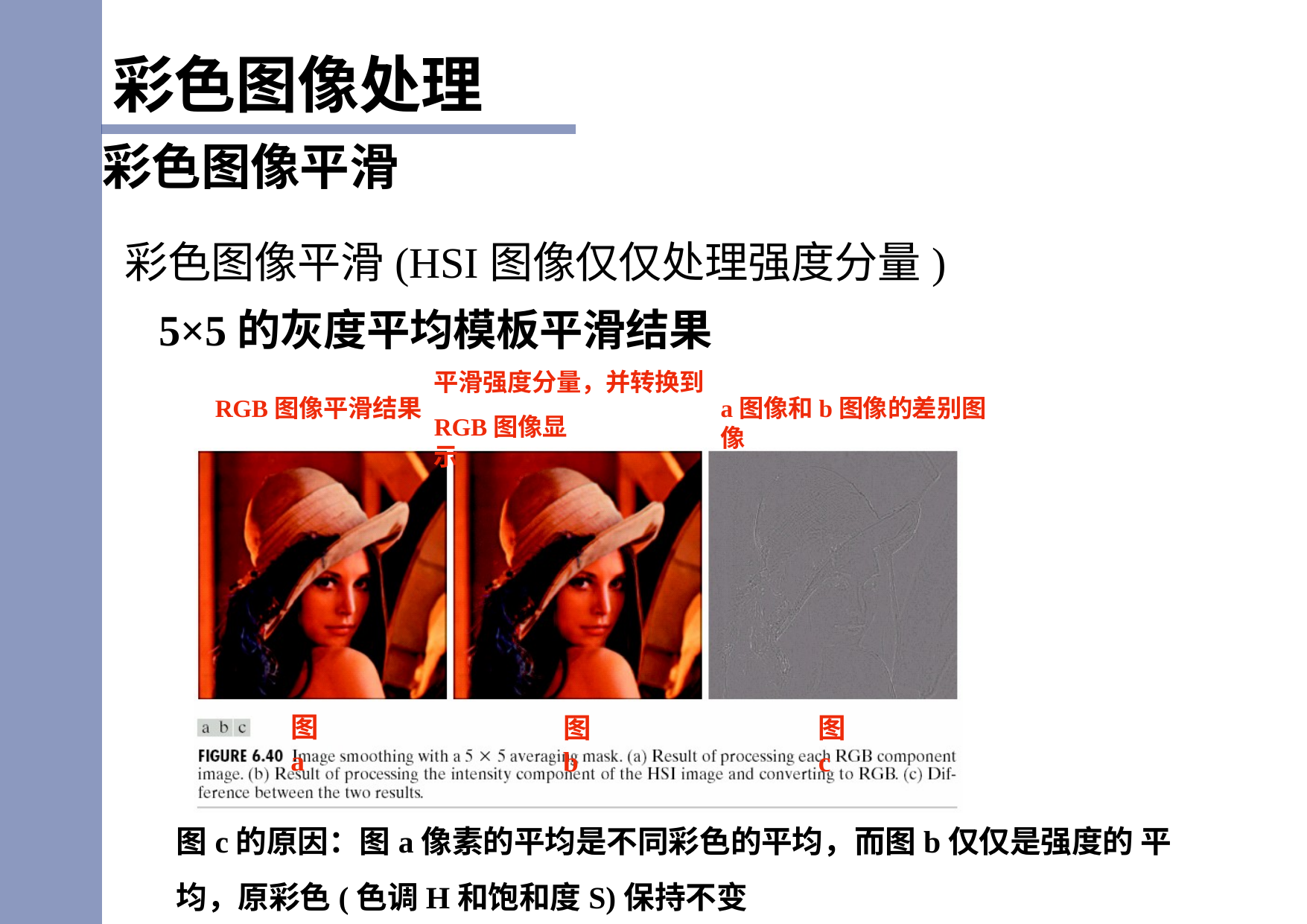

彩色图像处理
彩色图像平滑
# 彩色图像平滑(HSI图像仅仅处理强度分量)
5×5的灰度平均模板平滑结果
平滑强度分量，并转换到
a图像和b图像的差别图像
RGB图像平滑结果
RGB图像显示

图a
图b
图c
图c的原因：图a像素的平均是不同彩色的平均，而图b仅仅是强度的 平均，原彩色(色调H和饱和度S)保持不变